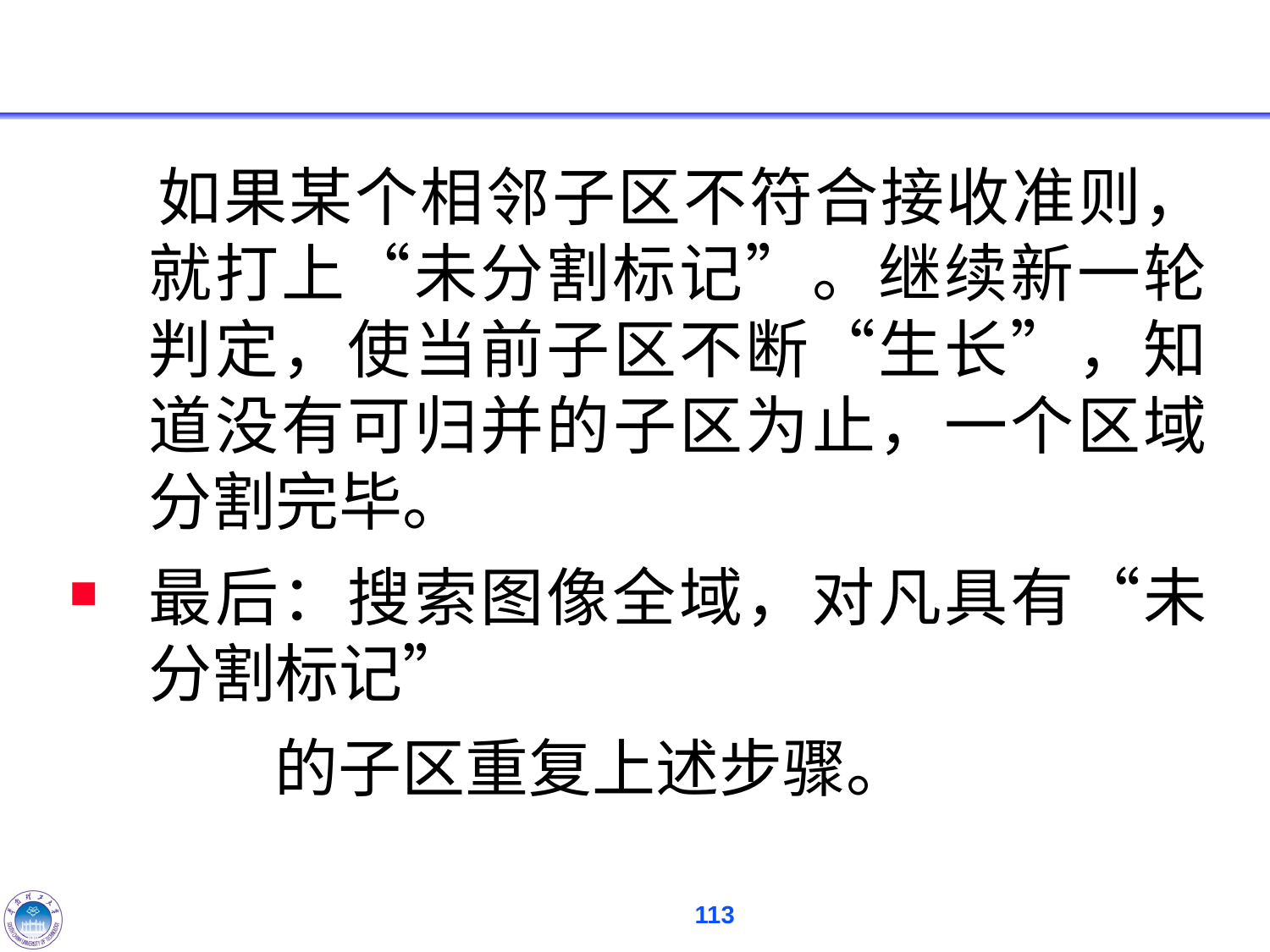

#
    如果某个相邻子区不符合接收准则，就打上“未分割标记”。继续新一轮判定，使当前子区不断“生长”，知道没有可归并的子区为止，一个区域分割完毕。
最后：搜索图像全域，对凡具有“未分割标记”
             的子区重复上述步骤。